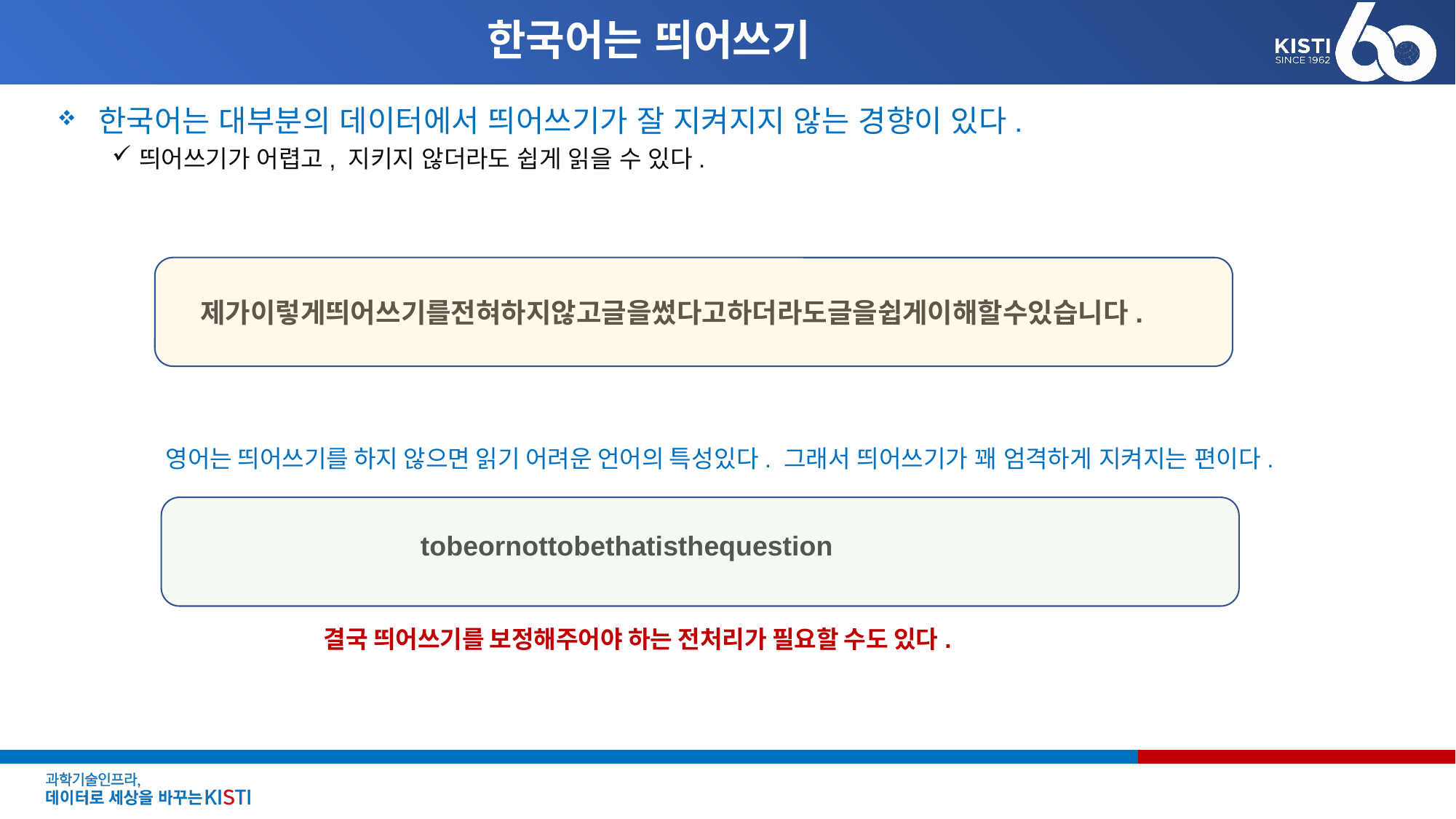

# 한국어는 띄어쓰기
한국어는 대부분의 데이터에서 띄어쓰기가 잘 지켜지지 않는 경향이 있다.
띄어쓰기가 어렵고, 지키지 않더라도 쉽게 읽을 수 있다.

제가이렇게띄어쓰기를전혀하지않고글을썼다고하더라도글을쉽게이해할수있습니다.
영어는 띄어쓰기를 하지 않으면 읽기 어려운 언어의 특성있다. 그래서 띄어쓰기가 꽤 엄격하게 지켜지는 편이다.

tobeornottobethatisthequestion
결국 띄어쓰기를 보정해주어야 하는 전처리가 필요할 수도 있다.